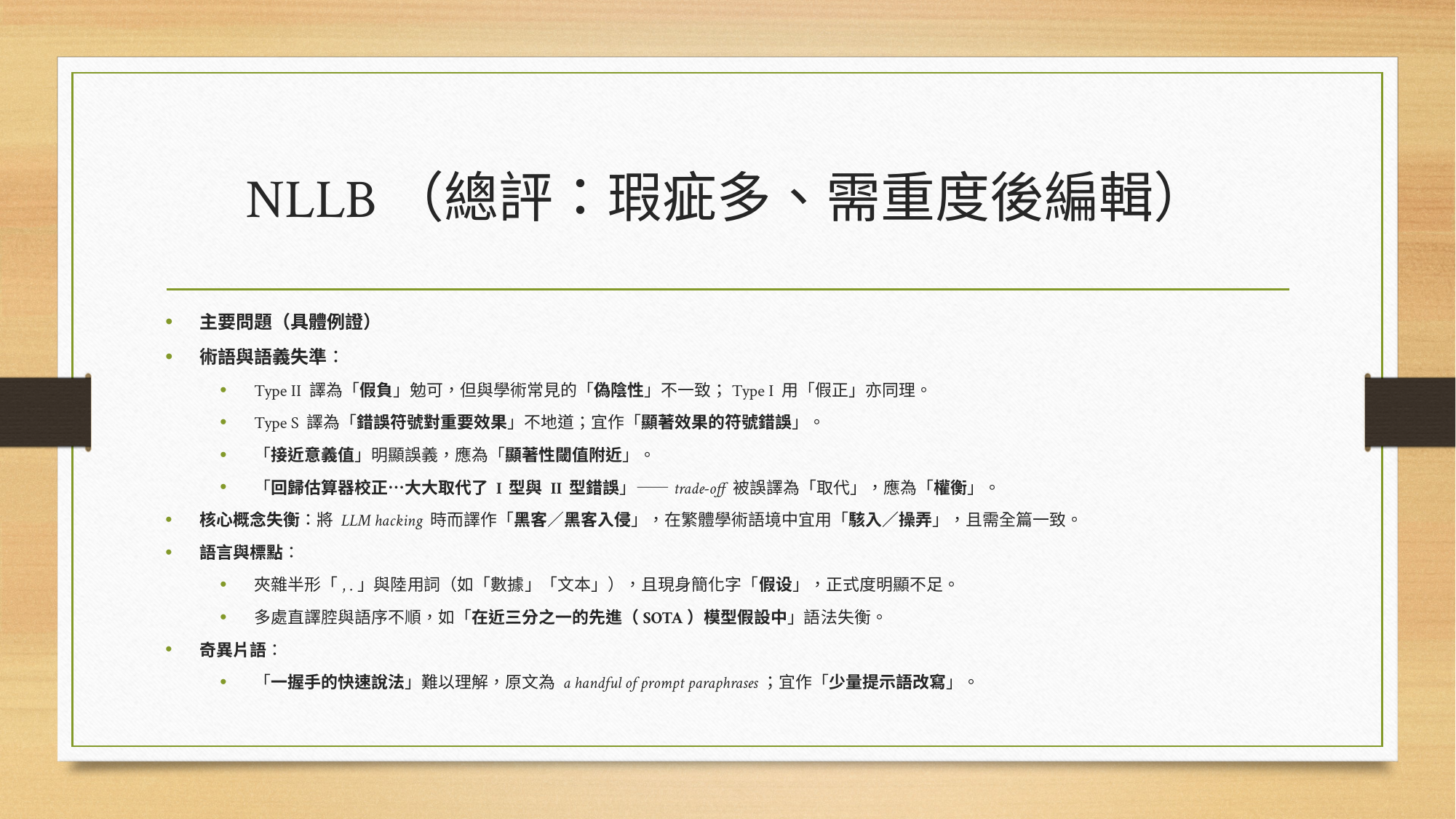

# NLLB（總評：瑕疵多、需重度後編輯）
主要問題（具體例證）
術語與語義失準：
Type II 譯為「假負」勉可，但與學術常見的「偽陰性」不一致；Type I 用「假正」亦同理。
Type S 譯為「錯誤符號對重要效果」不地道；宜作「顯著效果的符號錯誤」。
「接近意義值」明顯誤義，應為「顯著性閾值附近」。
「回歸估算器校正…大大取代了 I 型與 II 型錯誤」——trade-off 被誤譯為「取代」，應為「權衡」。
核心概念失衡：將 LLM hacking 時而譯作「黑客／黑客入侵」，在繁體學術語境中宜用「駭入／操弄」，且需全篇一致。
語言與標點：
夾雜半形「, .」與陸用詞（如「數據」「文本」），且現身簡化字「假设」，正式度明顯不足。
多處直譯腔與語序不順，如「在近三分之一的先進（SOTA）模型假設中」語法失衡。
奇異片語：
「一握手的快速說法」難以理解，原文為 a handful of prompt paraphrases；宜作「少量提示語改寫」。